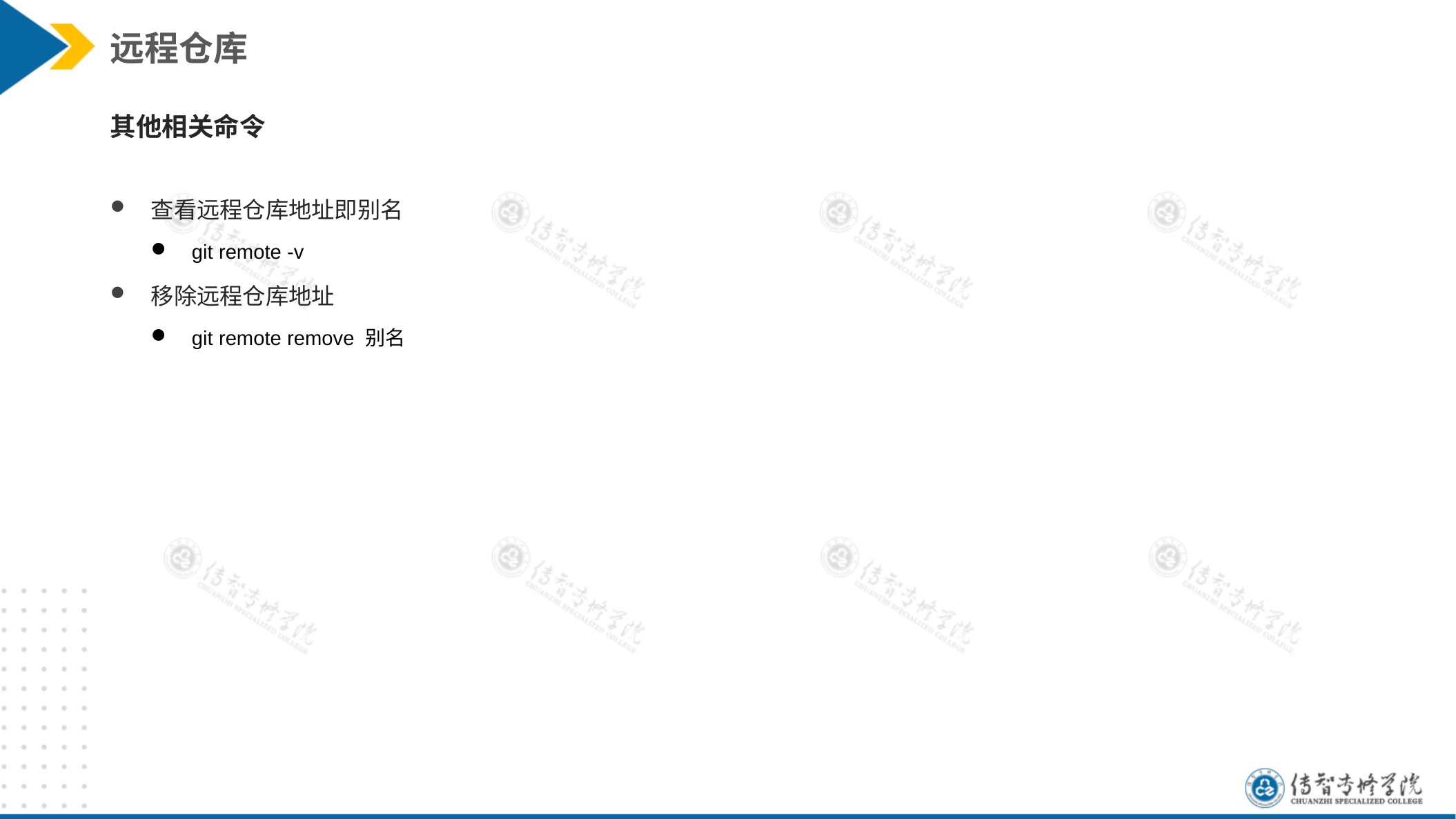

远程仓库
其他相关命令
查看远程仓库地址即别名
git remote -v
移除远程仓库地址
git remote remove 别名